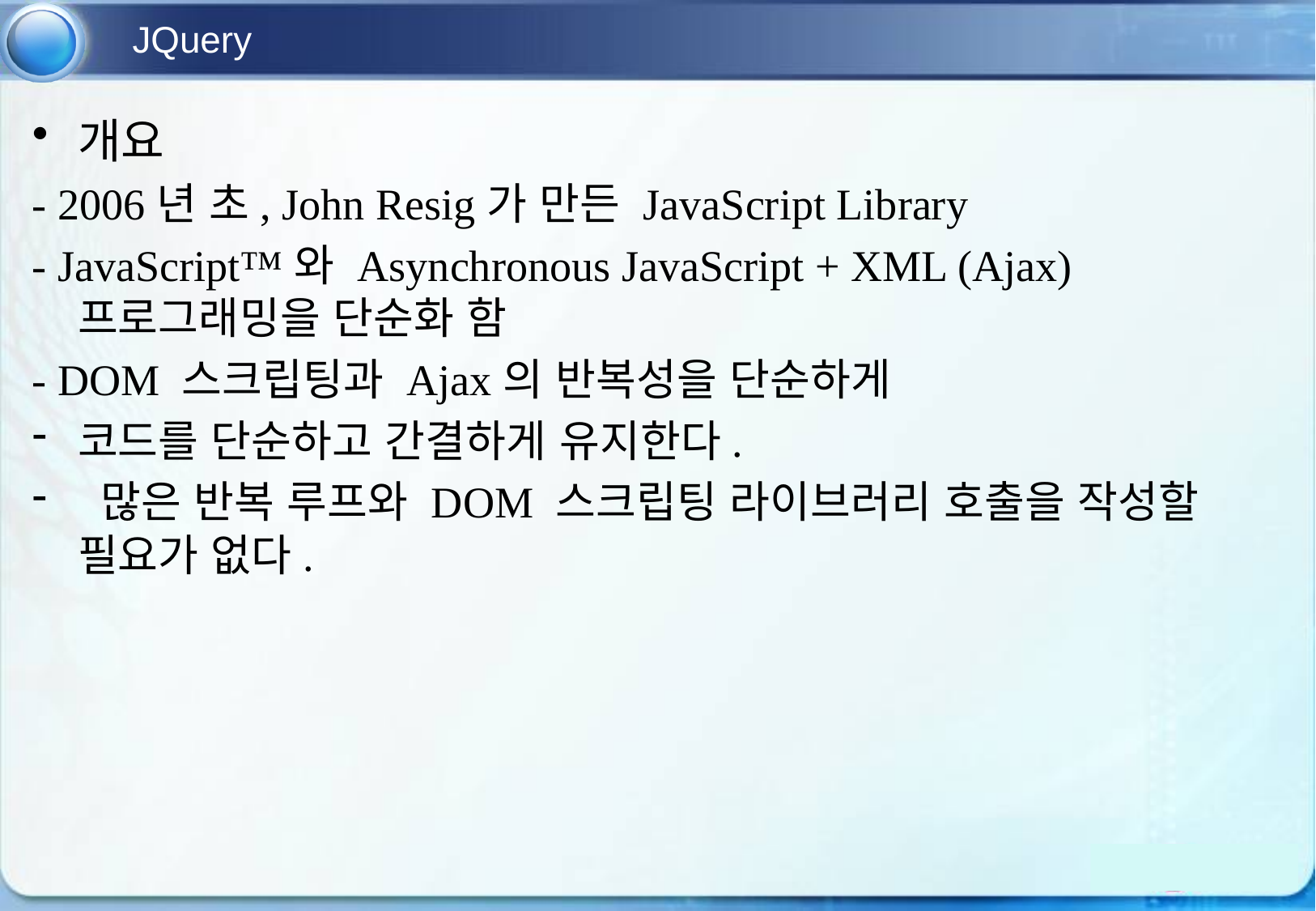

JQuery
개요
- 2006년 초, John Resig가 만든 JavaScript Library
- JavaScript™와 Asynchronous JavaScript + XML (Ajax) 프로그래밍을 단순화 함
- DOM 스크립팅과 Ajax의 반복성을 단순하게
코드를 단순하고 간결하게 유지한다.
 많은 반복 루프와 DOM 스크립팅 라이브러리 호출을 작성할 필요가 없다.